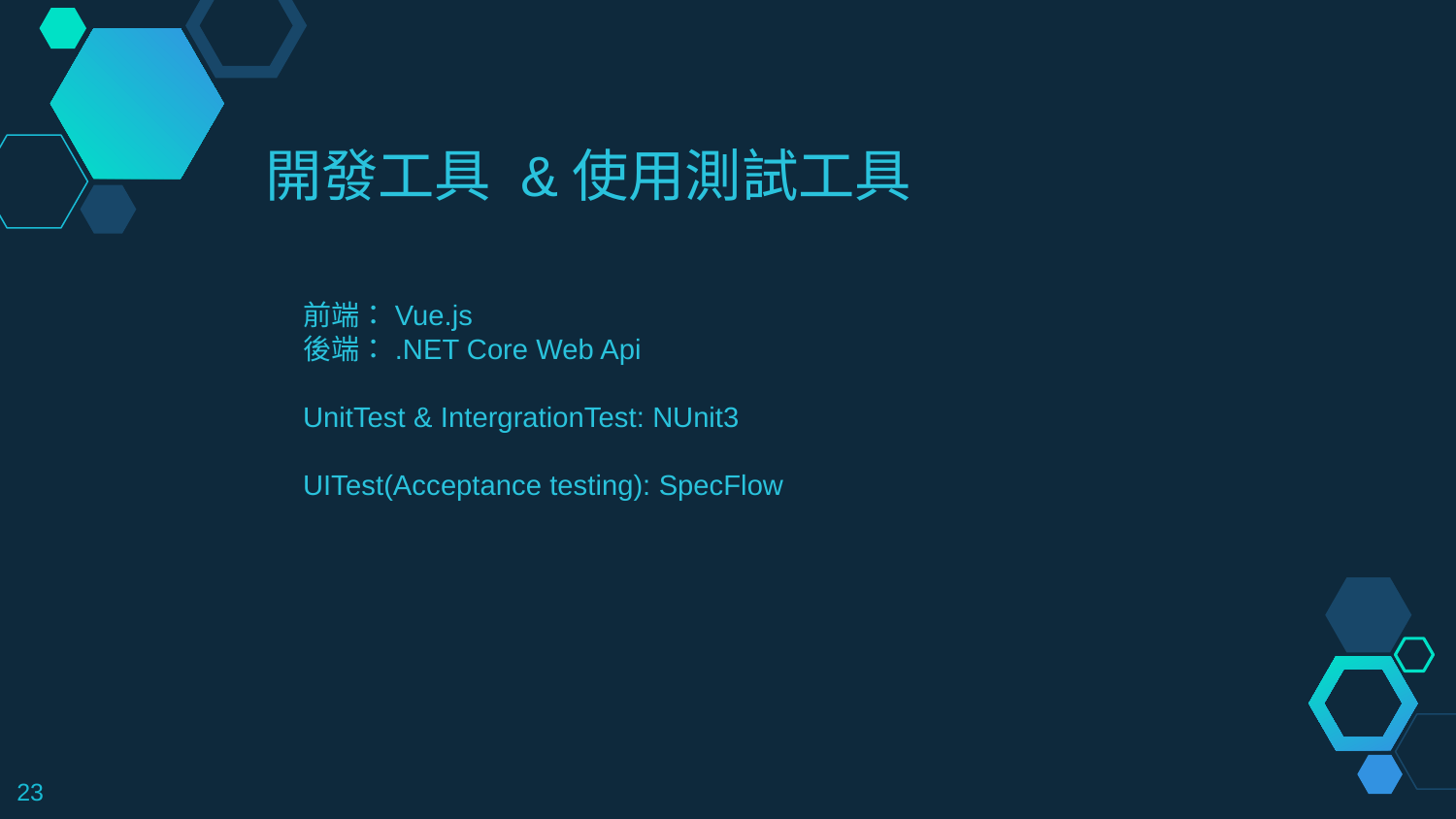

開發工具 &使用測試工具

前端：Vue.js
後端：.NET Core Web Api
UnitTest & IntergrationTest: NUnit3

UITest(Acceptance testing): SpecFlow

23